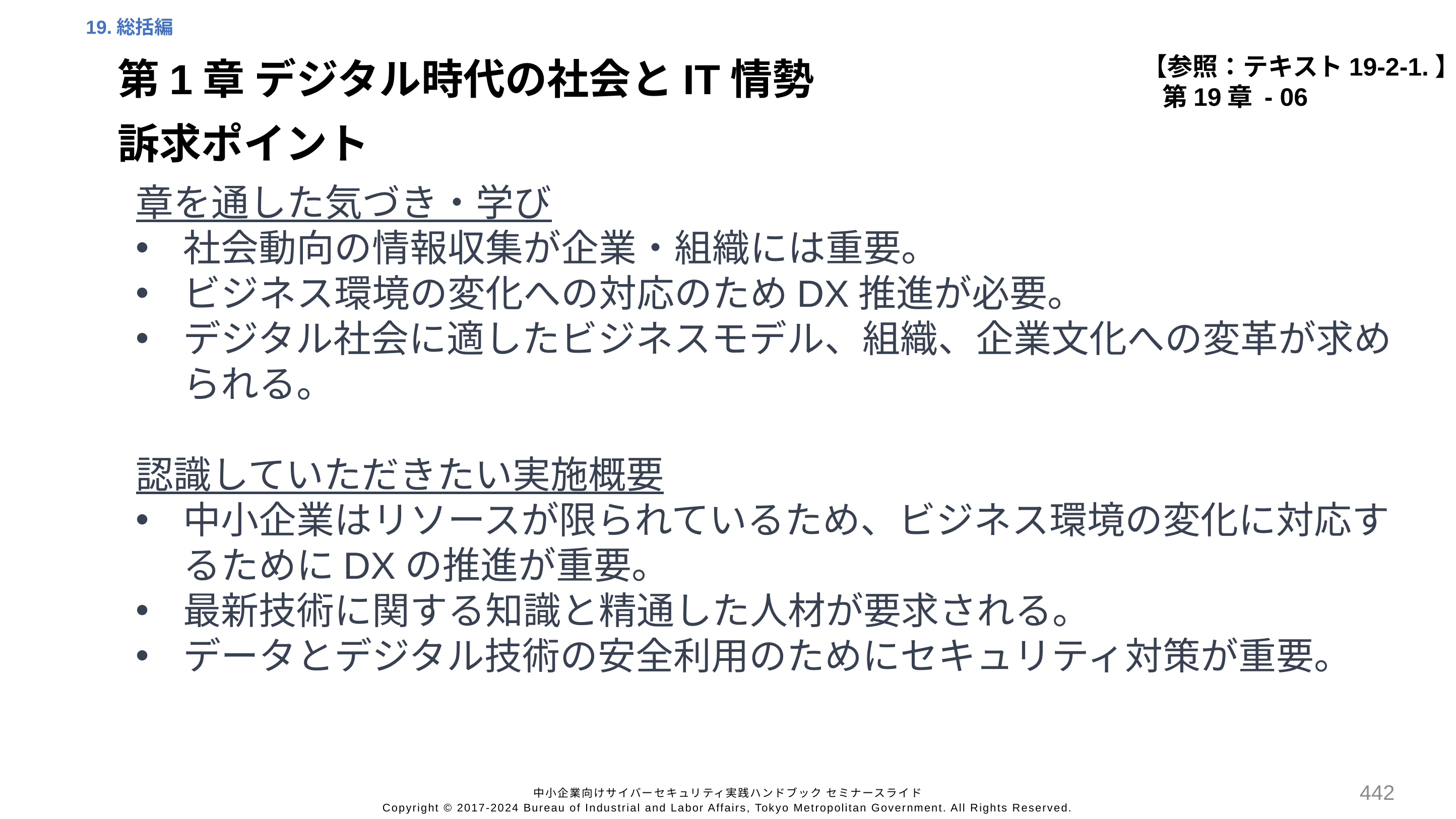

19.総括編
【参照：テキスト19-2-1.】
第19章 - 06
第1章 デジタル時代の社会とIT情勢
訴求ポイント
章を通した気づき・学び
社会動向の情報収集が企業・組織には重要。
ビジネス環境の変化への対応のためDX推進が必要。
デジタル社会に適したビジネスモデル、組織、企業文化への変革が求められる。

認識していただきたい実施概要
中小企業はリソースが限られているため、ビジネス環境の変化に対応するためにDXの推進が重要。
最新技術に関する知識と精通した人材が要求される。
データとデジタル技術の安全利用のためにセキュリティ対策が重要。

442